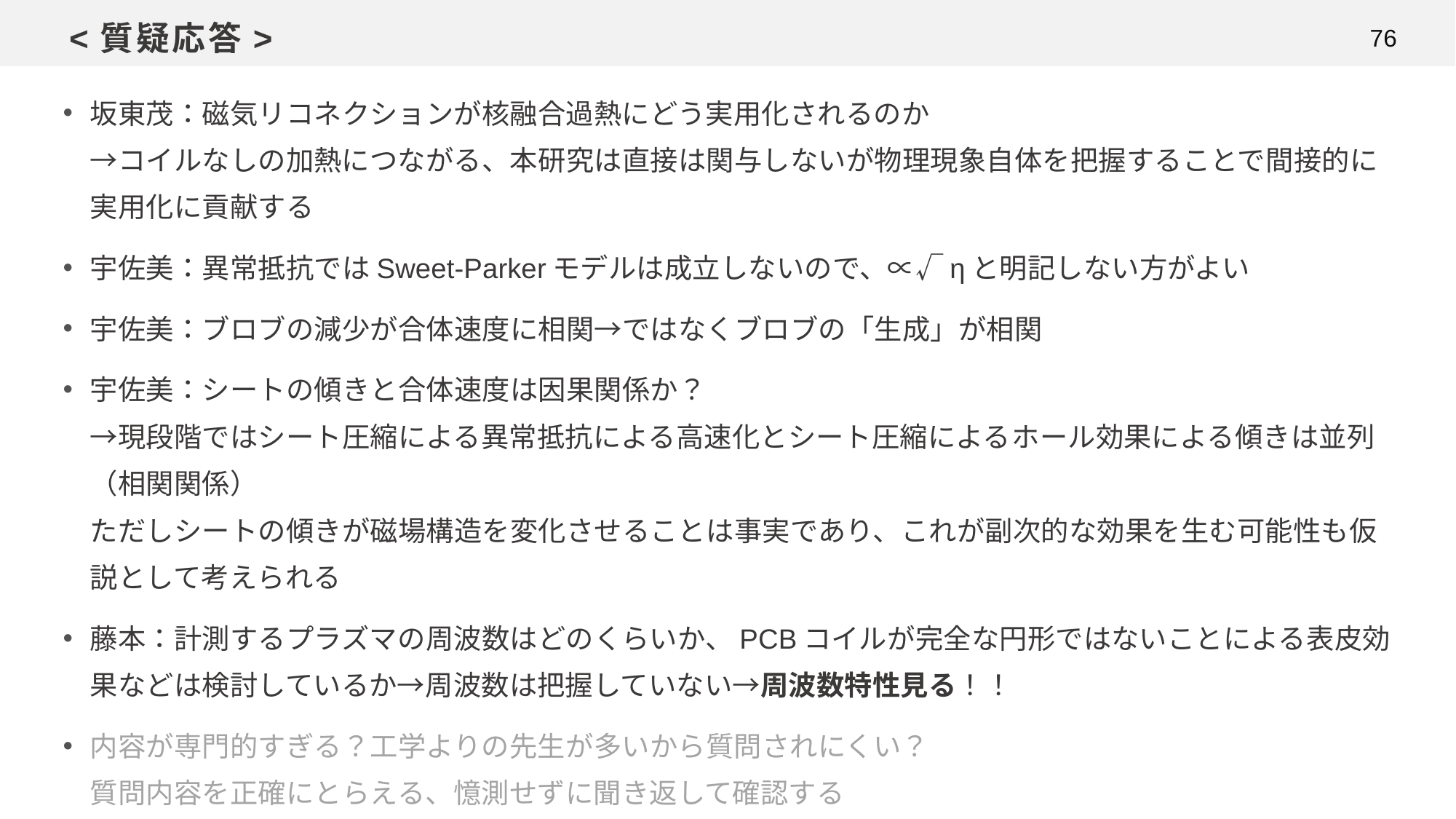

# <質疑応答>
76
坂東茂：磁気リコネクションが核融合過熱にどう実用化されるのか
→コイルなしの加熱につながる、本研究は直接は関与しないが物理現象自体を把握することで間接的に実用化に貢献する
宇佐美：異常抵抗ではSweet-Parkerモデルは成立しないので、∝√ηと明記しない方がよい
宇佐美：ブロブの減少が合体速度に相関→ではなくブロブの「生成」が相関
宇佐美：シートの傾きと合体速度は因果関係か？
→現段階ではシート圧縮による異常抵抗による高速化とシート圧縮によるホール効果による傾きは並列（相関関係）
ただしシートの傾きが磁場構造を変化させることは事実であり、これが副次的な効果を生む可能性も仮説として考えられる
藤本：計測するプラズマの周波数はどのくらいか、PCBコイルが完全な円形ではないことによる表皮効果などは検討しているか→周波数は把握していない→周波数特性見る！！
内容が専門的すぎる？工学よりの先生が多いから質問されにくい？
質問内容を正確にとらえる、憶測せずに聞き返して確認する